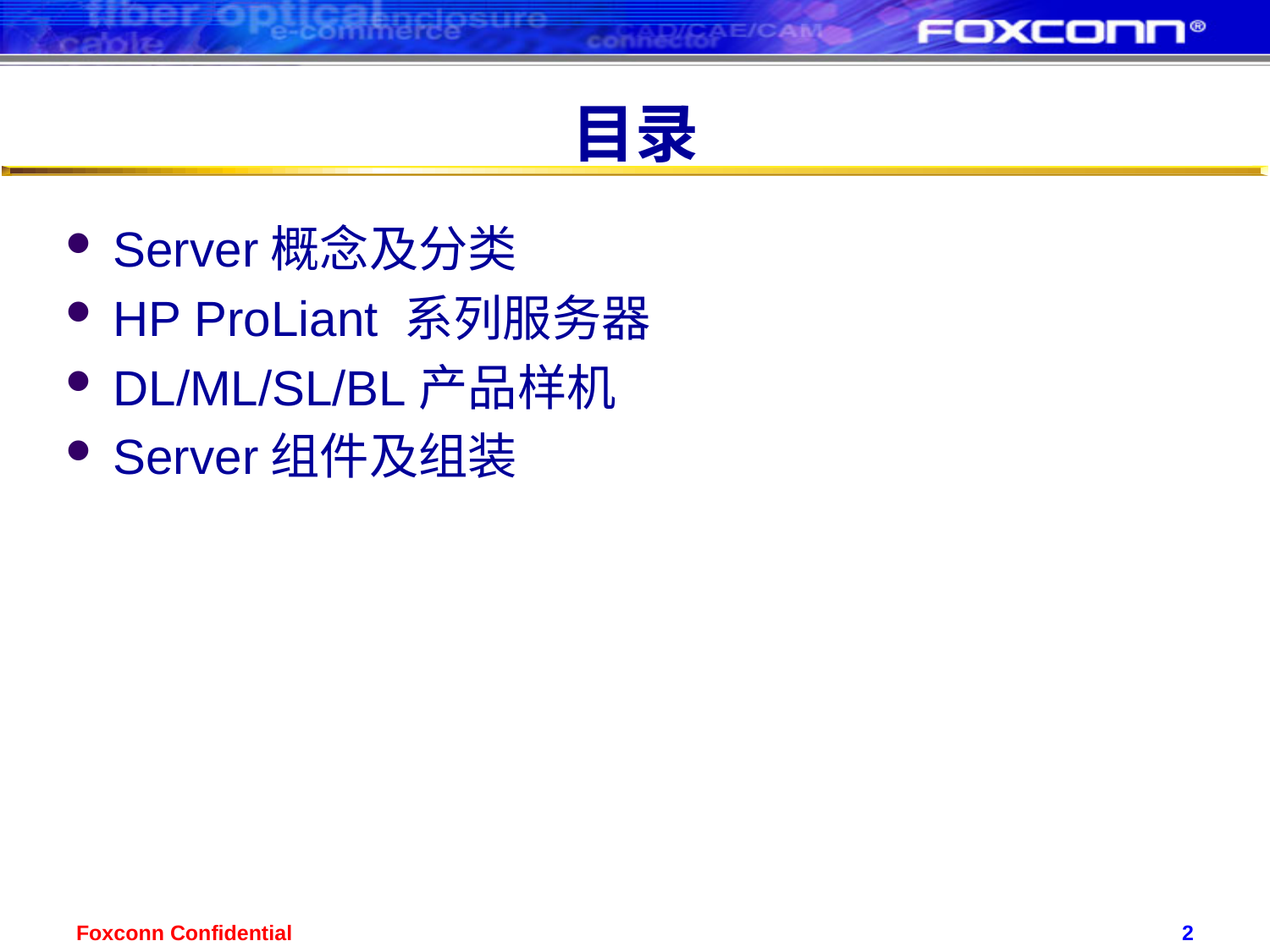

# 目录
Server概念及分类
HP ProLiant 系列服务器
DL/ML/SL/BL产品样机
Server组件及组装

Foxconn Confidential
2